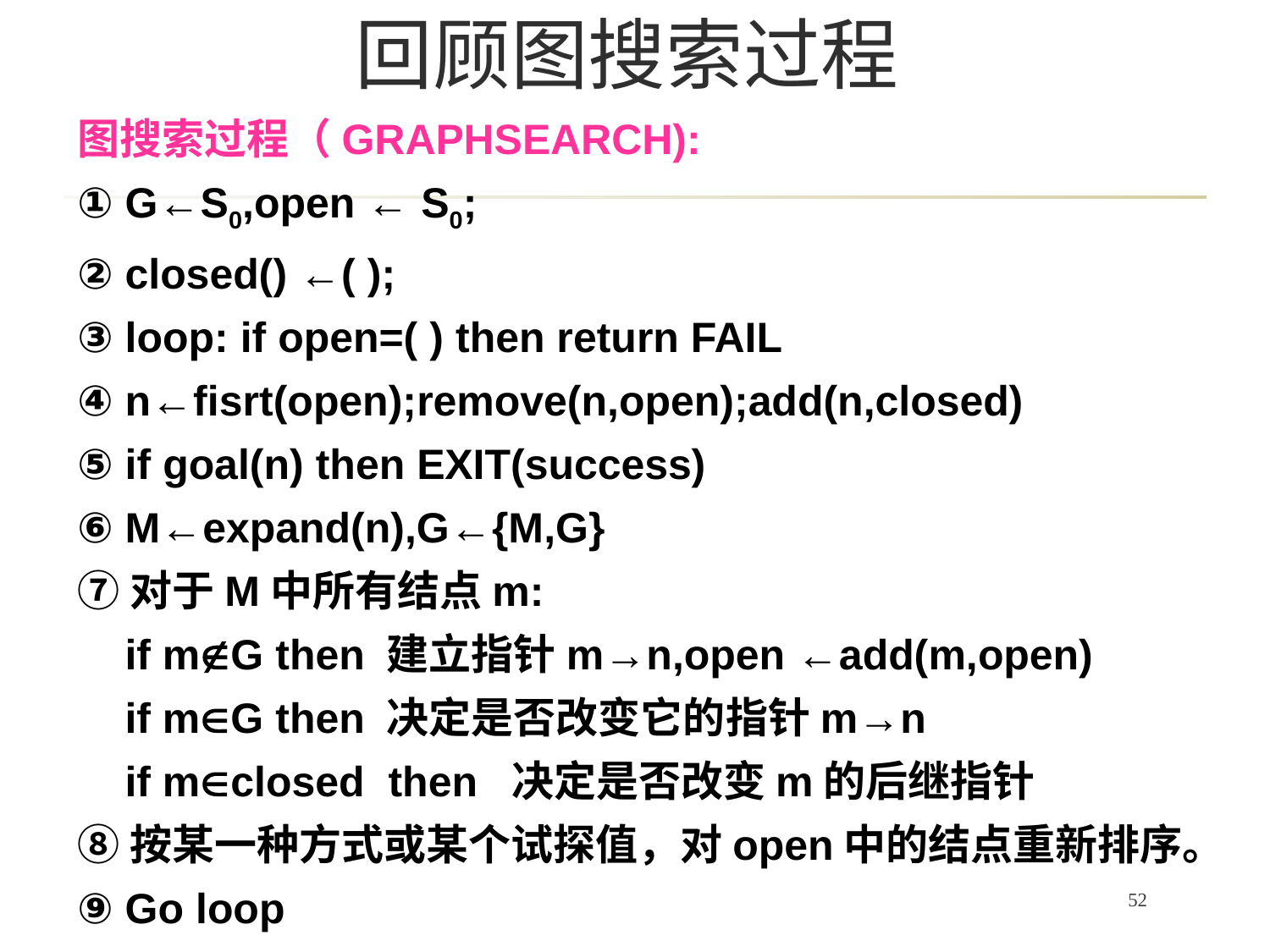

# 回顾图搜索过程
图搜索过程（GRAPHSEARCH):
① G←S0,open ← S0;
② closed() ←( );
③ loop: if open=( ) then return FAIL
④ n←fisrt(open);remove(n,open);add(n,closed)
⑤ if goal(n) then EXIT(success)
⑥ M←expand(n),G←{M,G}
⑦对于M中所有结点m:
    if m∉G then 建立指针m→n,open ←add(m,open)
    if m∈G then 决定是否改变它的指针m→n
    if m∈closed  then  决定是否改变m的后继指针
⑧按某一种方式或某个试探值，对open中的结点重新排序。
⑨ Go loop
52